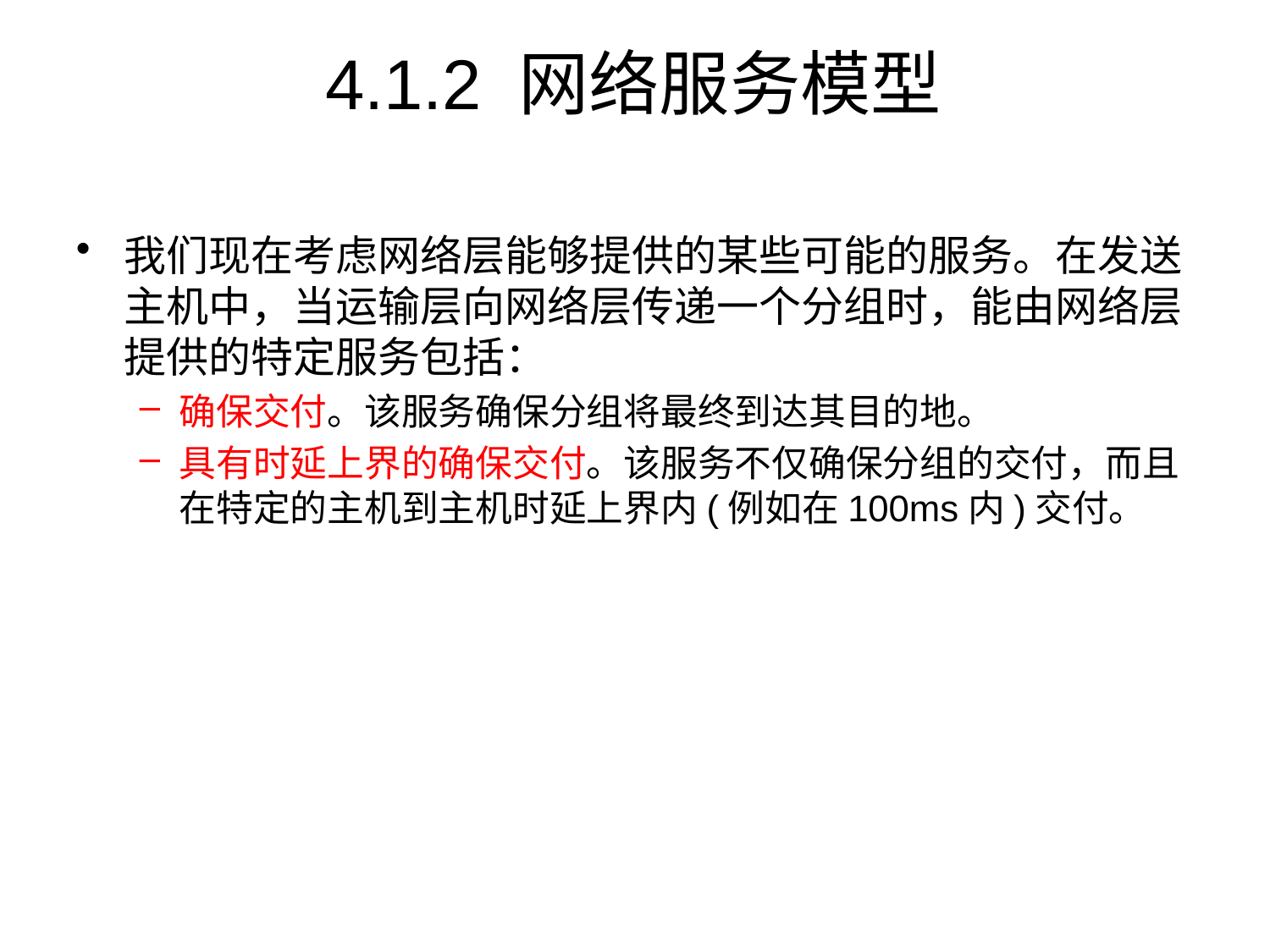

# 4.1.2 网络服务模型
我们现在考虑网络层能够提供的某些可能的服务。在发送主机中，当运输层向网络层传递一个分组时，能由网络层提供的特定服务包括：
确保交付。该服务确保分组将最终到达其目的地。
具有时延上界的确保交付。该服务不仅确保分组的交付，而且在特定的主机到主机时延上界内(例如在100ms内)交付。